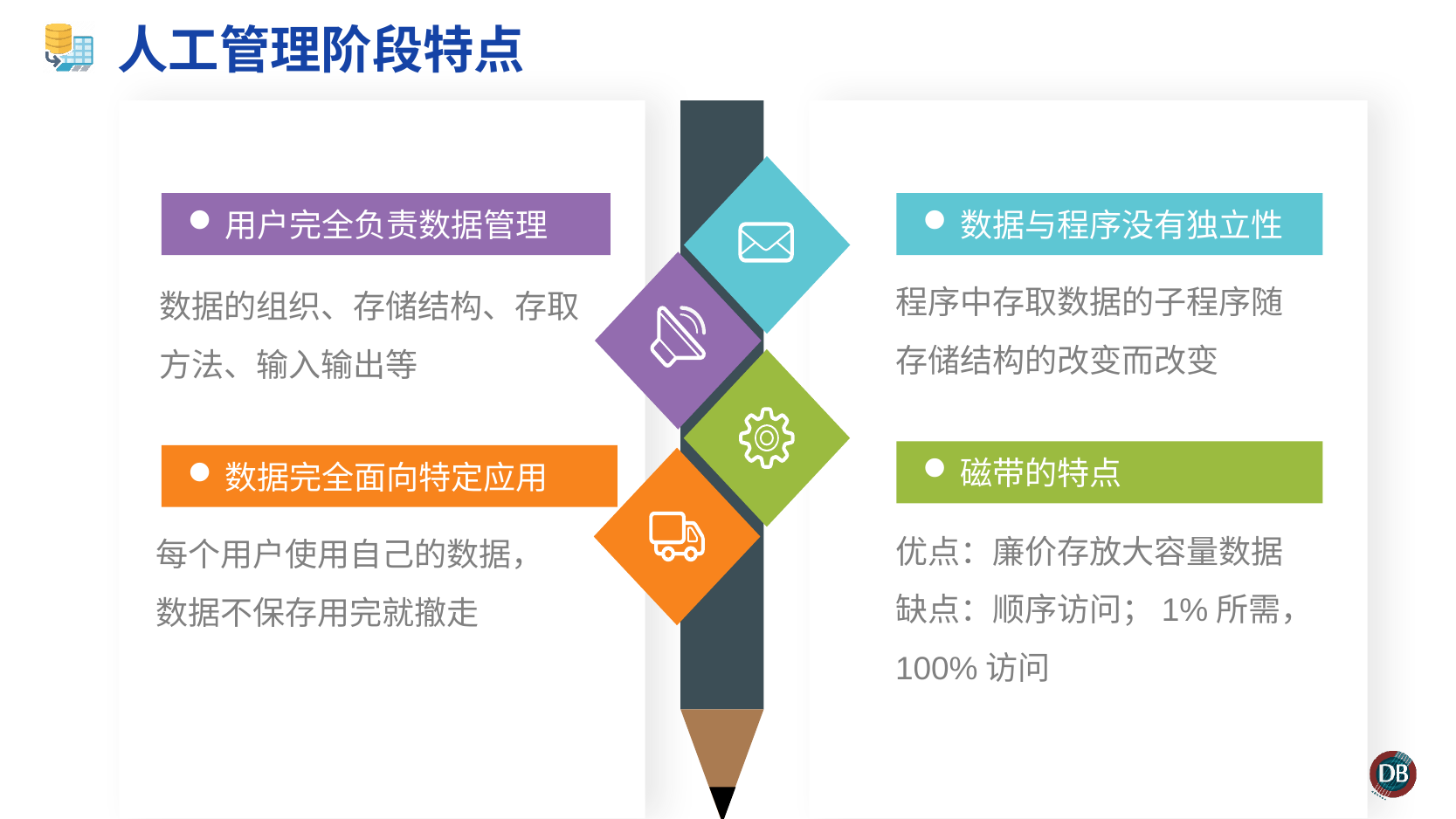

# 人工管理阶段特点

用户完全负责数据管理
数据与程序没有独立性

程序中存取数据的子程序随存储结构的改变而改变
数据的组织、存储结构、存取方法、输入输出等

磁带的特点
数据完全面向特定应用

优点：廉价存放大容量数据
缺点：顺序访问；1%所需，100%访问
每个用户使用自己的数据，数据不保存用完就撤走